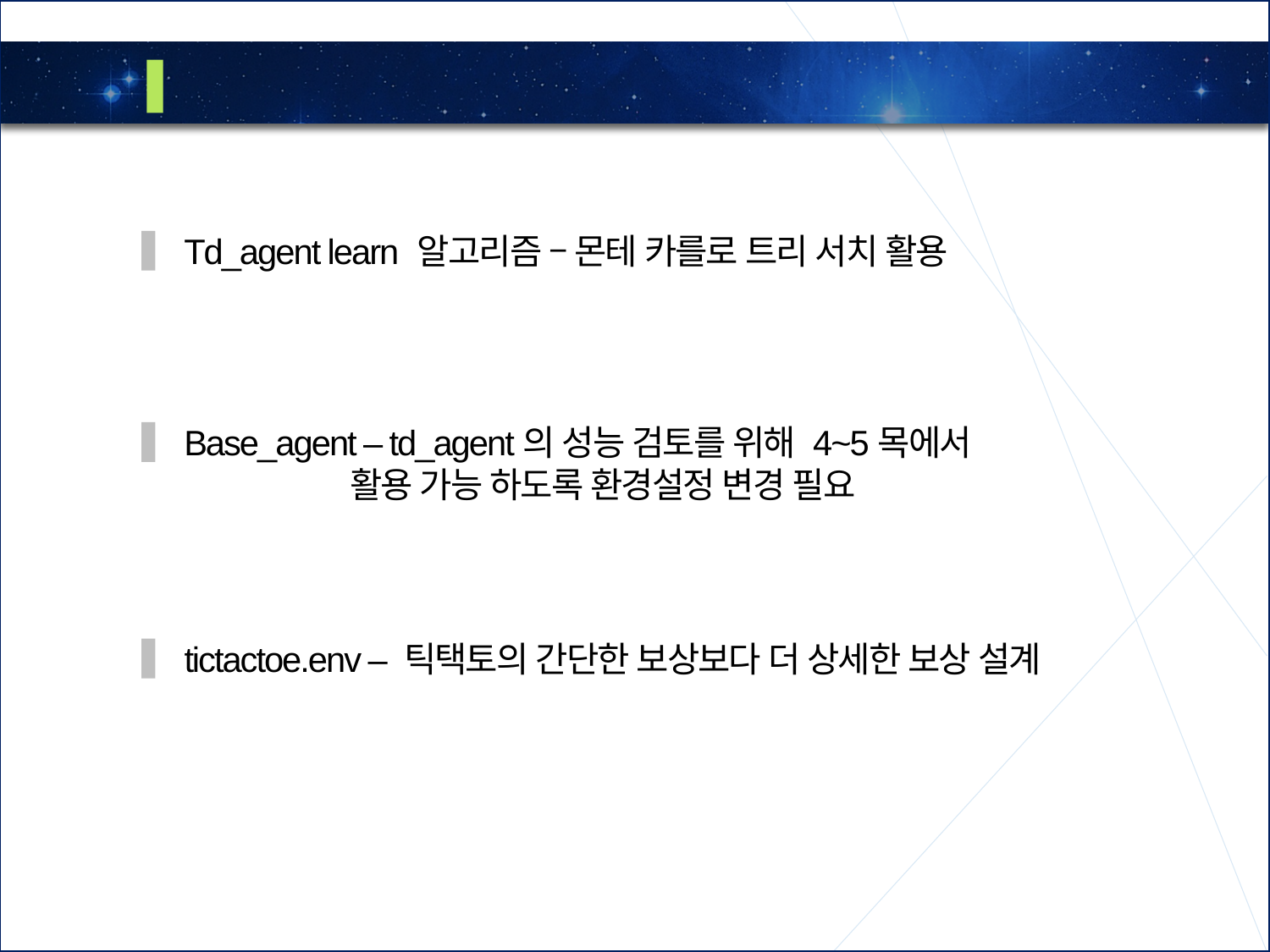

4
벤치마킹

Td_agent learn 알고리즘 – 몬테 카를로 트리 서치 활용

Base_agent – td_agent의 성능 검토를 위해 4~5목에서
                   활용 가능 하도록 환경설정 변경 필요

tictactoe.env – 틱택토의 간단한 보상보다 더 상세한 보상 설계